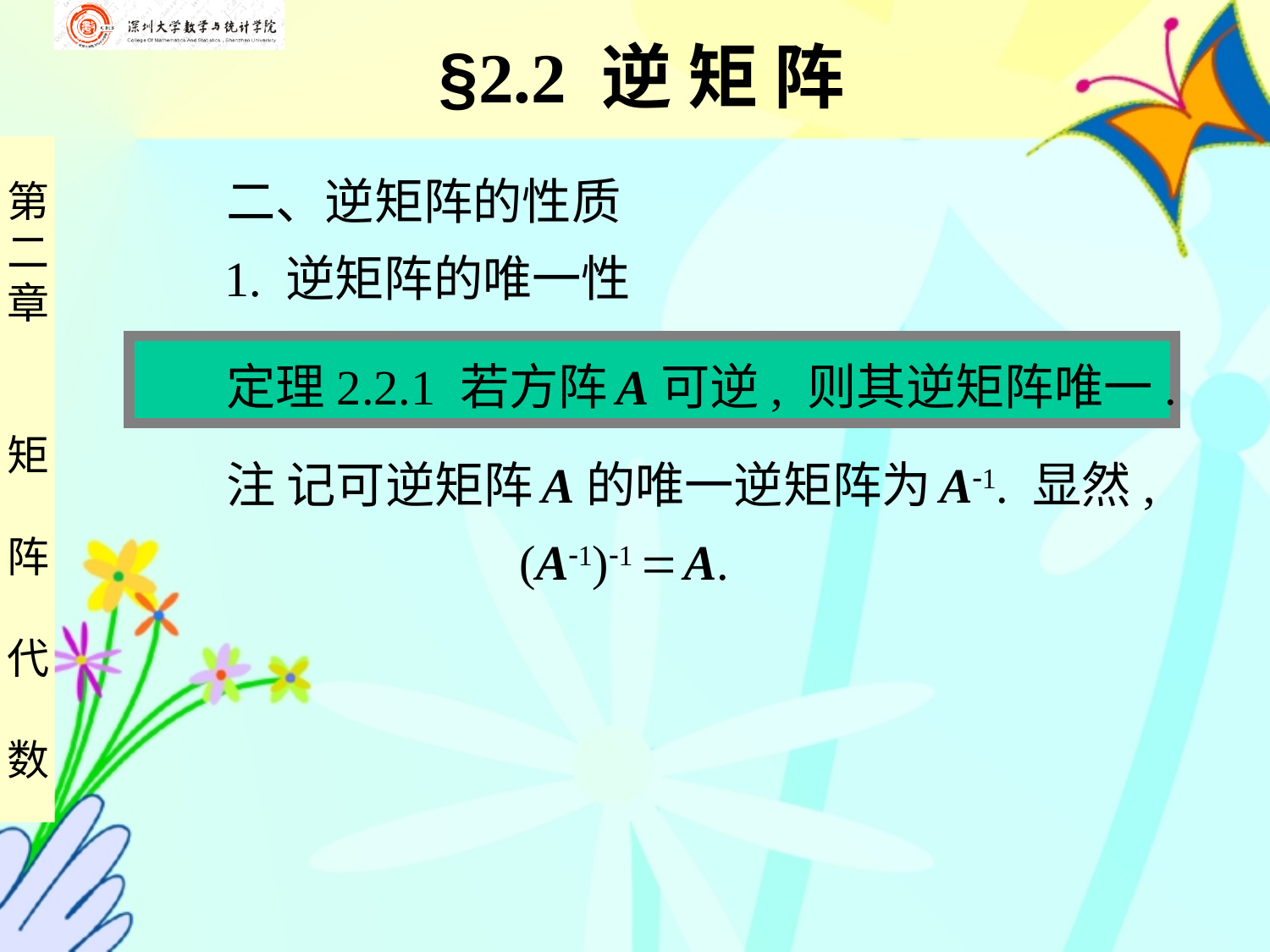

§2.2 逆 矩 阵
        二、逆矩阵的性质
        1. 逆矩阵的唯一性
        定理2.2.1 若方阵 A可逆, 则其逆矩阵唯一.
        注 记可逆矩阵 A的唯一逆矩阵为 A−1. 显然,
                                (A−1)−1 = A.